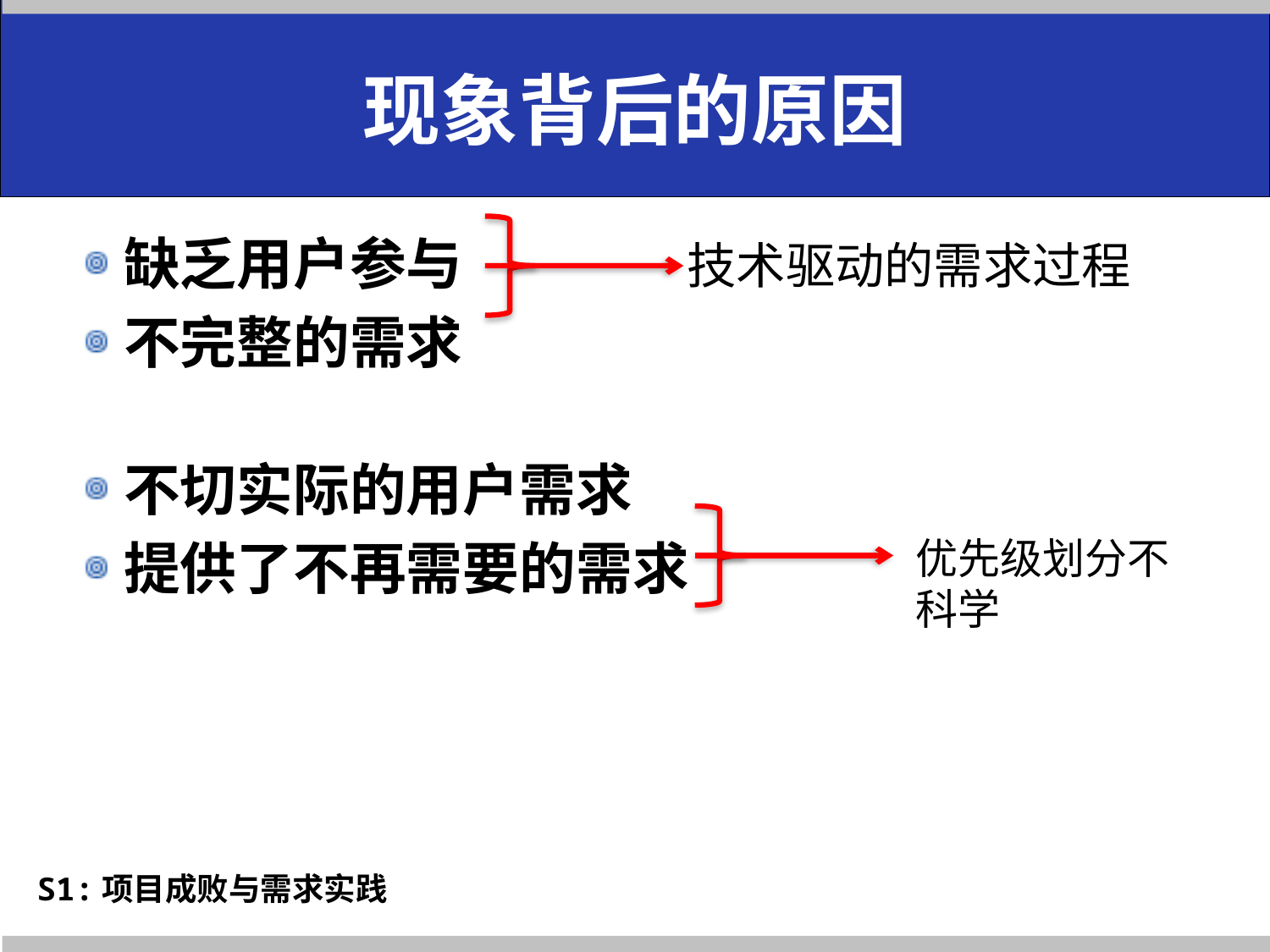

# 现象背后的原因

技术驱动的需求过程
缺乏用户参与
不完整的需求
不切实际的用户需求
提供了不再需要的需求

优先级划分不科学
S1:项目成败与需求实践
229